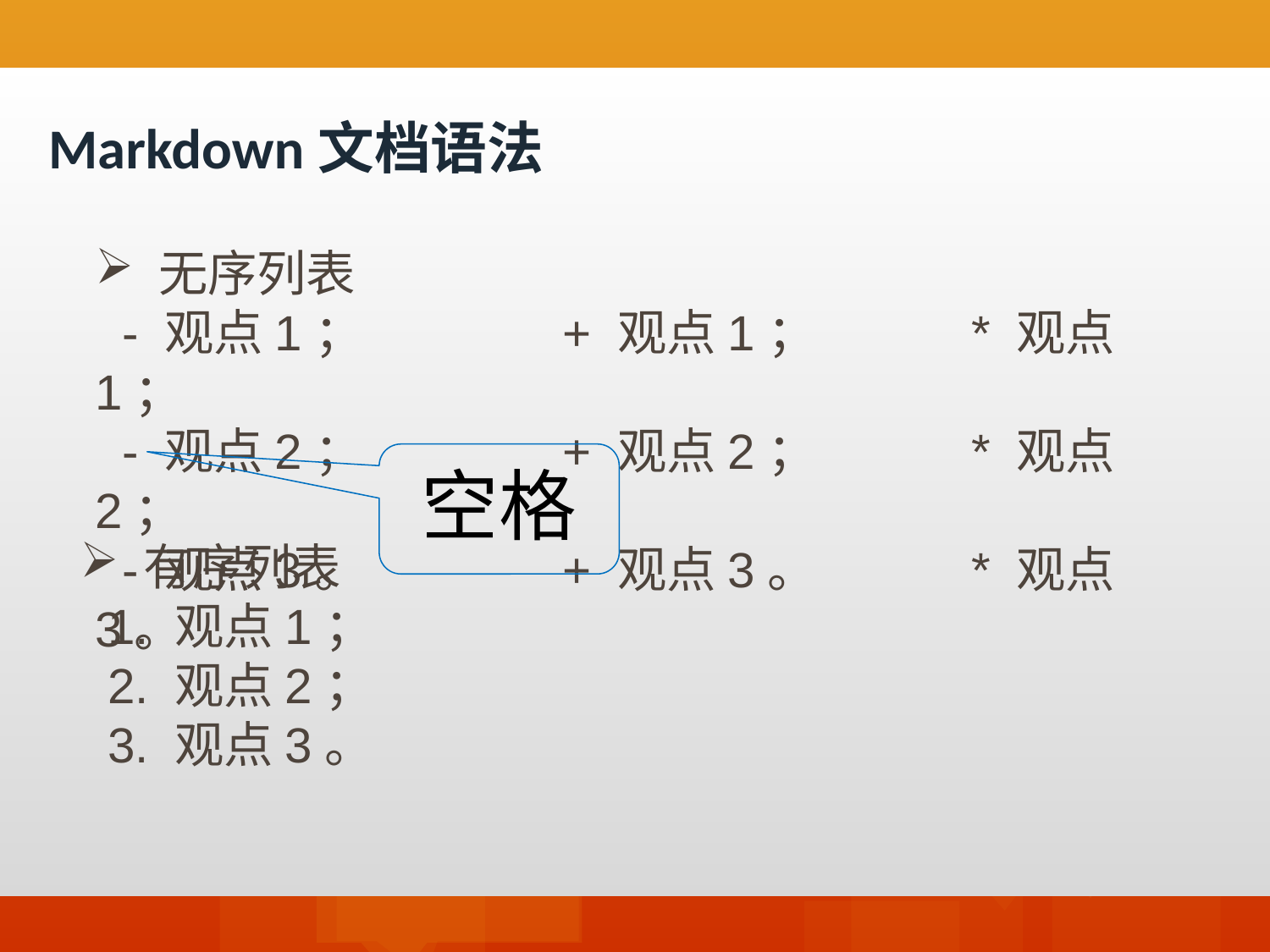

Markdown文档语法
无序列表
  - 观点1；                 + 观点1；             * 观点1；
  - 观点2；                 + 观点2；             * 观点2；
  - 观点3。                 + 观点3。             * 观点3。
空格

有序列表
  1. 观点1；
  2. 观点2；
  3. 观点3。